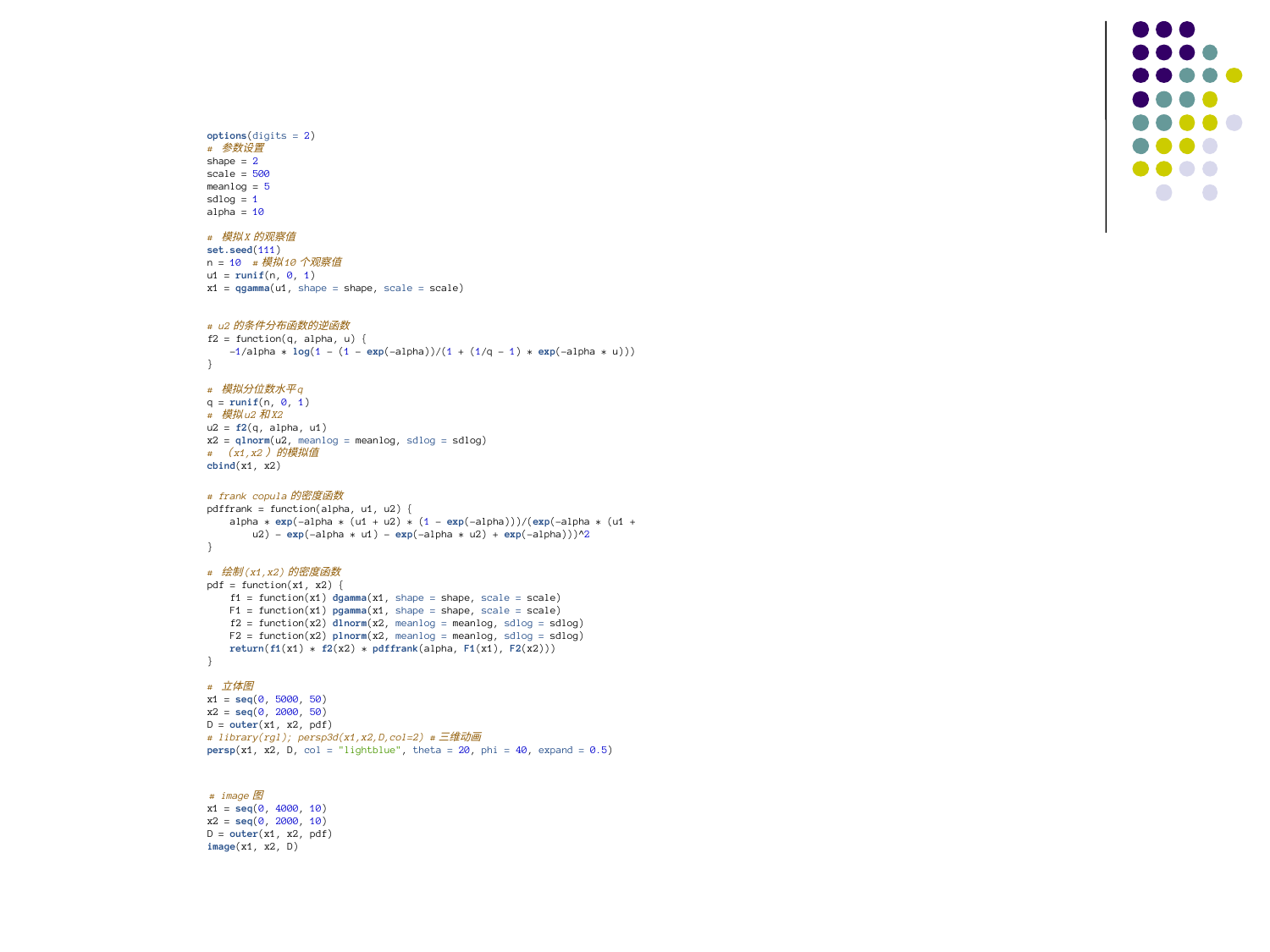

options(digits = 2)
# 参数设置
shape = 2
scale = 500
meanlog = 5
sdlog = 1
alpha = 10
# 模拟X的观察值
set.seed(111)
n = 10  #模拟10个观察值
u1 = runif(n, 0, 1)
x1 = qgamma(u1, shape = shape, scale = scale)
# u2的条件分布函数的逆函数
f2 = function(q, alpha, u) {
    -1/alpha * log(1 - (1 - exp(-alpha))/(1 + (1/q - 1) * exp(-alpha * u)))
}
# 模拟分位数水平q
q = runif(n, 0, 1)
# 模拟u2和X2
u2 = f2(q, alpha, u1)
x2 = qlnorm(u2, meanlog = meanlog, sdlog = sdlog)
# （x1,x2）的模拟值
cbind(x1, x2)
# frank copula的密度函数 pdffrank = function(alpha, u1, u2) { alpha * exp(-alpha * (u1 + u2) * (1 - exp(-alpha)))/(exp(-alpha * (u1 + u2) - exp(-alpha * u1) - exp(-alpha * u2) + exp(-alpha)))^2 } # 绘制(x1,x2)的密度函数 pdf = function(x1, x2) { f1 = function(x1) dgamma(x1, shape = shape, scale = scale) F1 = function(x1) pgamma(x1, shape = shape, scale = scale) f2 = function(x2) dlnorm(x2, meanlog = meanlog, sdlog = sdlog) F2 = function(x2) plnorm(x2, meanlog = meanlog, sdlog = sdlog) return(f1(x1) * f2(x2) * pdffrank(alpha, F1(x1), F2(x2))) } # 立体图 x1 = seq(0, 5000, 50) x2 = seq(0, 2000, 50) D = outer(x1, x2, pdf) # library(rgl); persp3d(x1,x2,D,col=2) #三维动画 persp(x1, x2, D, col = "lightblue", theta = 20, phi = 40, expand = 0.5)
 # image图
x1 = seq(0, 4000, 10)
x2 = seq(0, 2000, 10)
D = outer(x1, x2, pdf)
image(x1, x2, D)